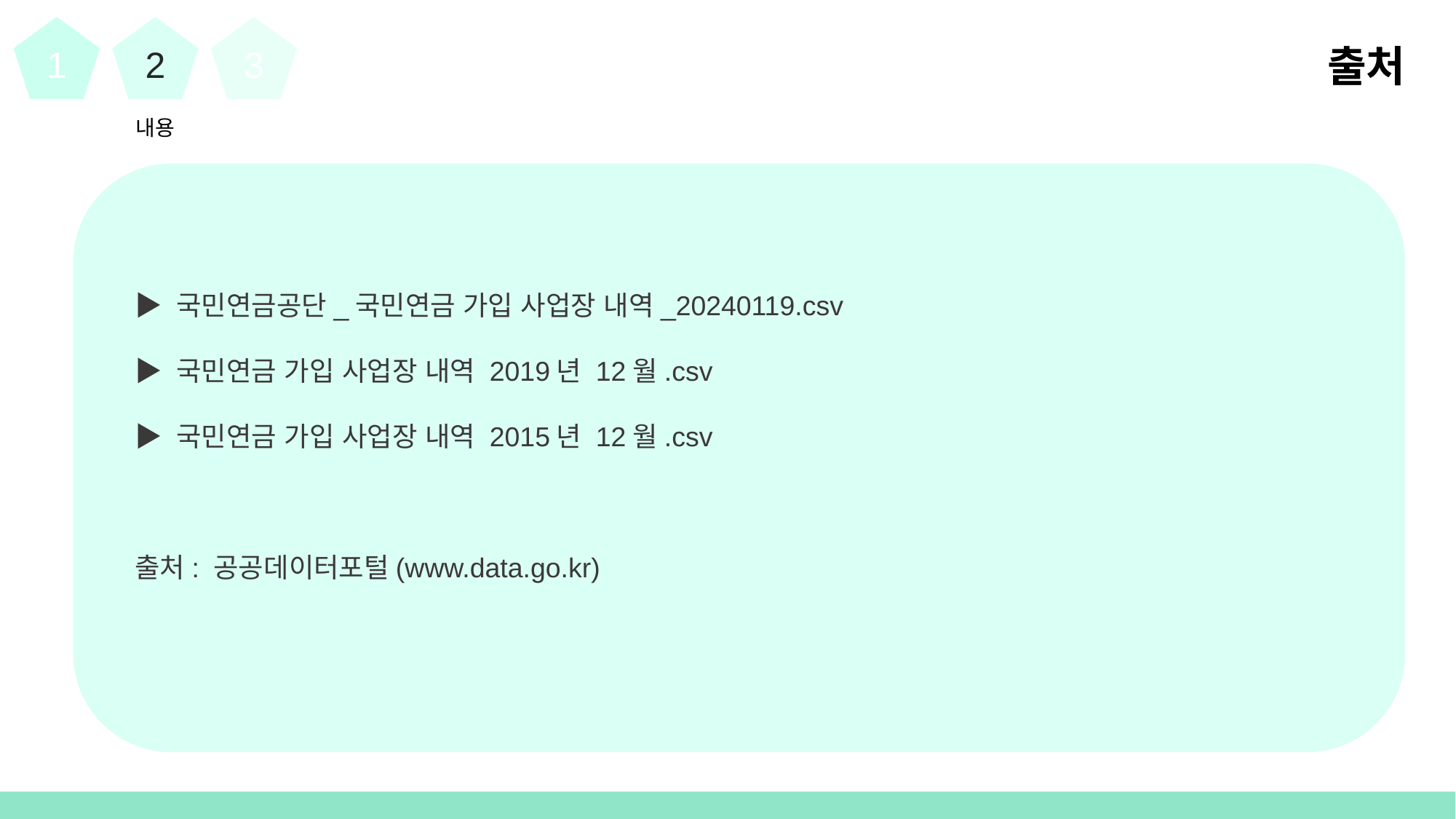

1
2
3
출처
내용

▶ 국민연금공단_국민연금 가입 사업장 내역_20240119.csv
▶ 국민연금 가입 사업장 내역 2019년 12월.csv
▶ 국민연금 가입 사업장 내역 2015년 12월.csv

출처: 공공데이터포털(www.data.go.kr)